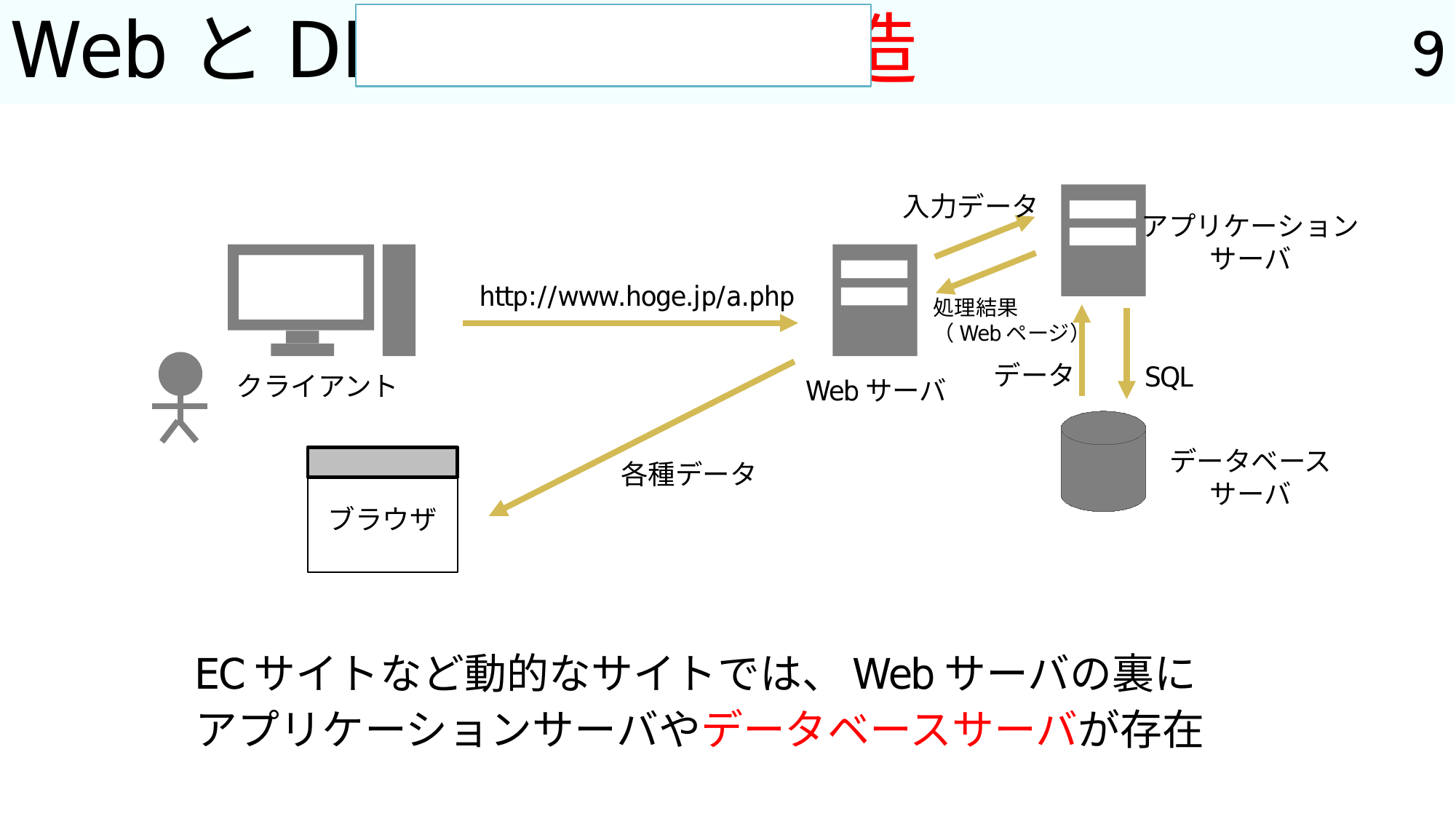

9
# WebとDB:Web三層構造

入力データ

アプリケーション
サーバ

http://www.hoge.jp/a.php
処理結果
（Webページ）

データ
SQL
クライアント
Webサーバ

データベース
サーバ

ブラウザ
各種データ
ECサイトなど動的なサイトでは、Webサーバの裏に
アプリケーションサーバやデータベースサーバが存在